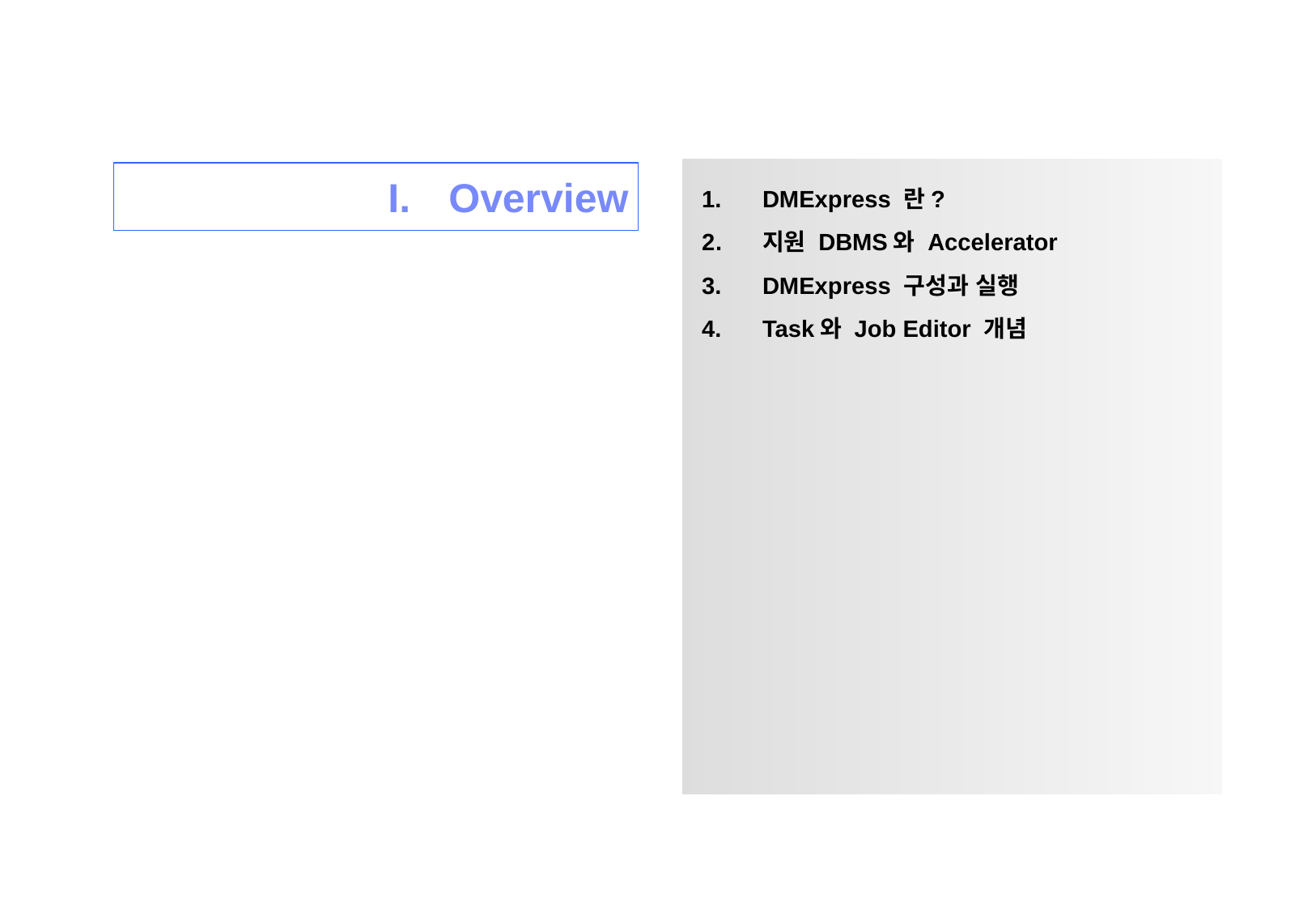

DMExpress 란?
지원 DBMS와 Accelerator
DMExpress 구성과 실행
Task와 Job Editor 개념

Overview